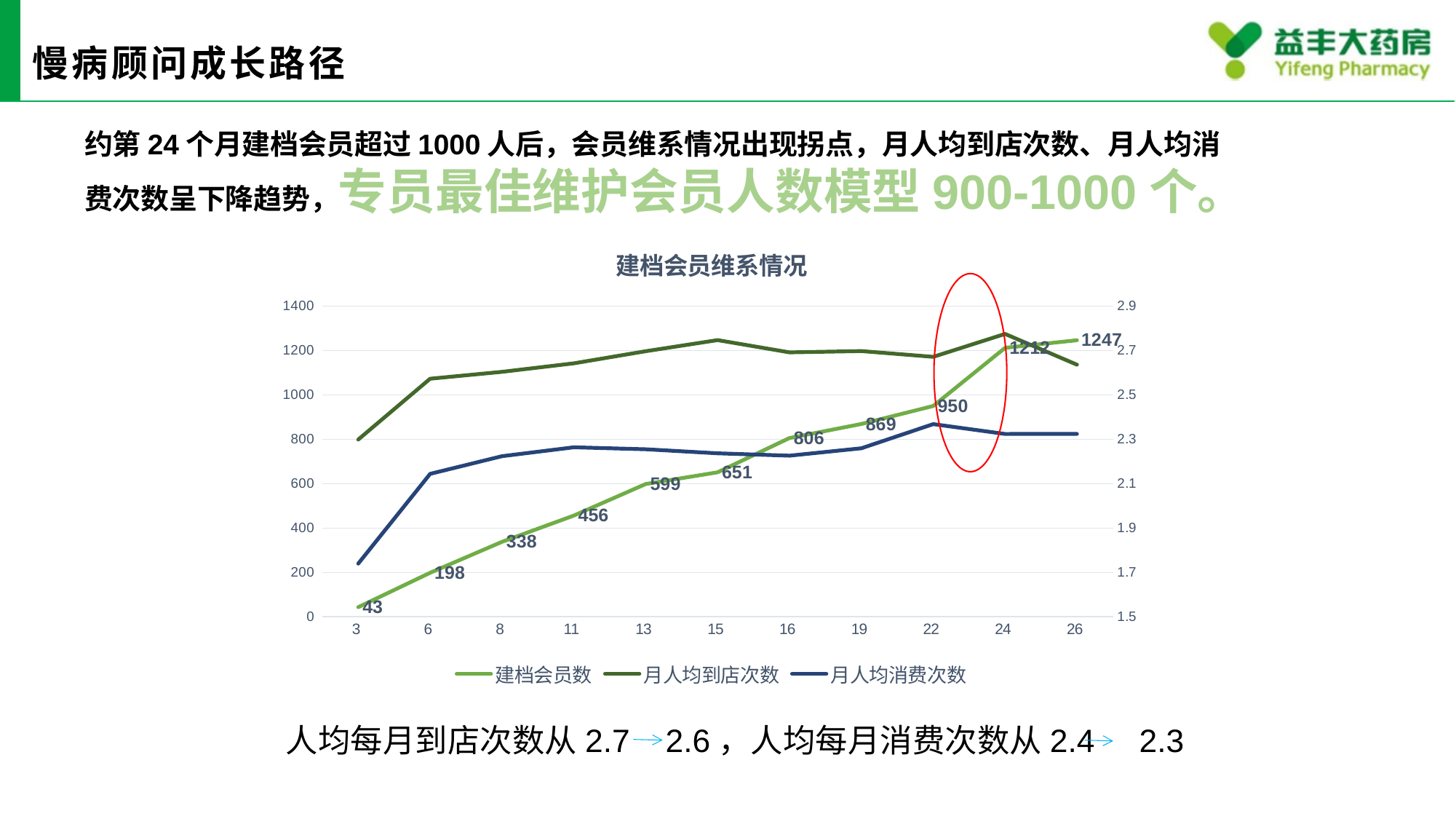

# 慢病顾问成长路径
约第24个月建档会员超过1000人后，会员维系情况出现拐点，月人均到店次数、月人均消费次数呈下降趋势，专员最佳维护会员人数模型900-1000个。

[unsupported chart]

 人均每月到店次数从2.7    2.6，人均每月消费次数从2.4     2.3